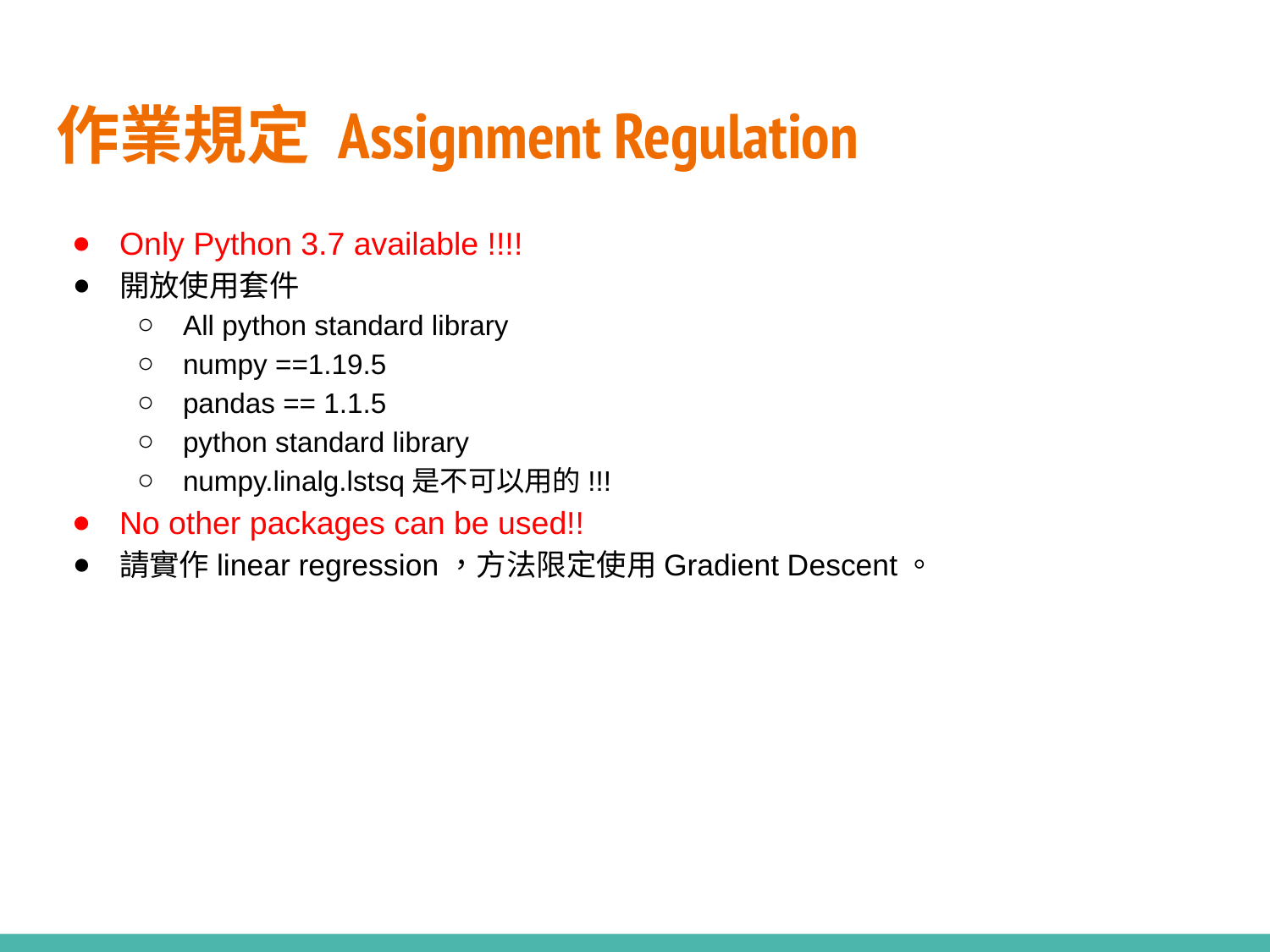

# 作業規定 Assignment Regulation
Only Python 3.7 available !!!!
開放使用套件
All python standard library
numpy ==1.19.5
pandas == 1.1.5
python standard library
numpy.linalg.lstsq是不可以用的!!!
No other packages can be used!!
請實作linear regression，方法限定使用Gradient Descent。